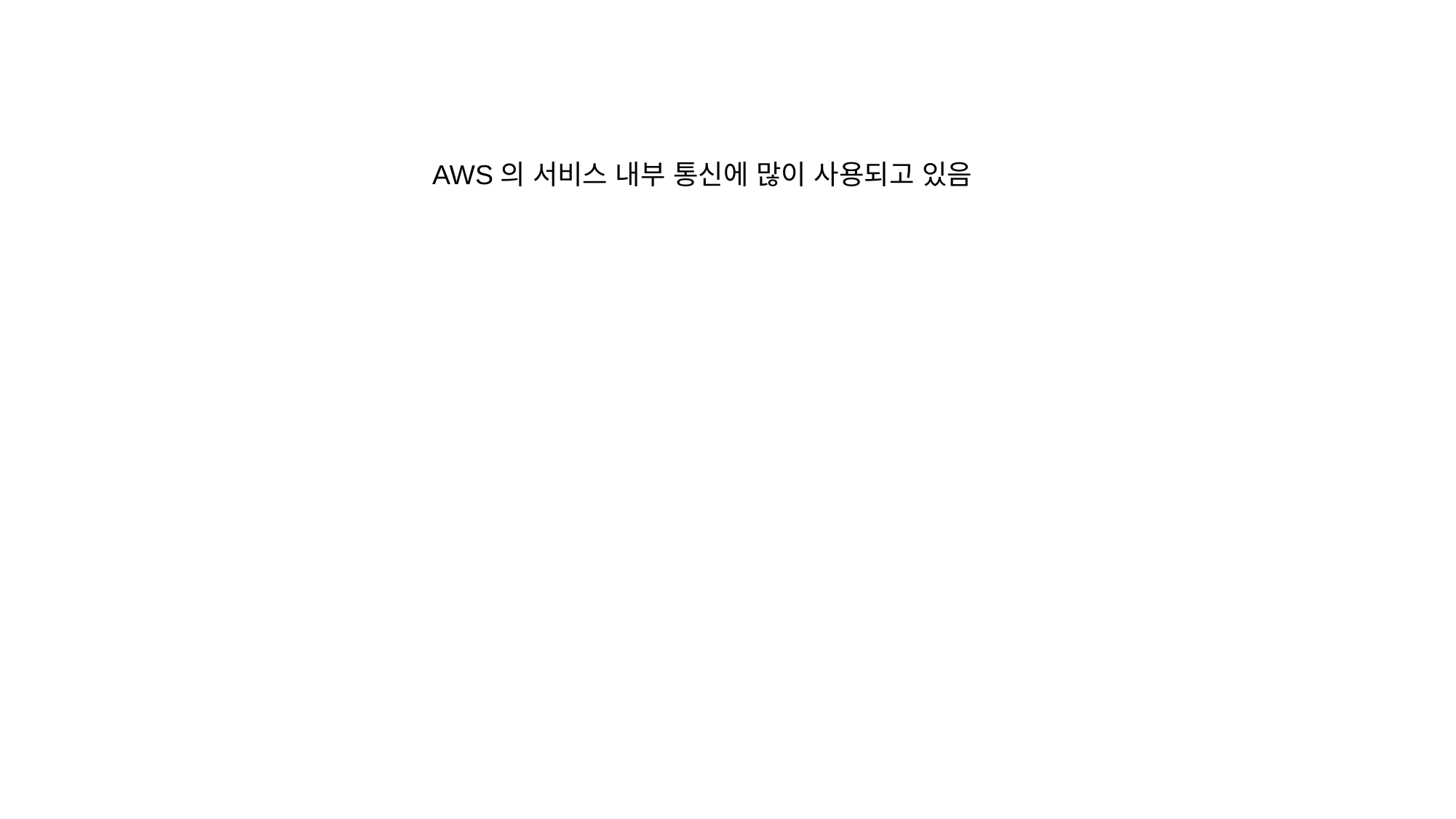

AWS의 서비스 내부 통신에 많이 사용되고 있음